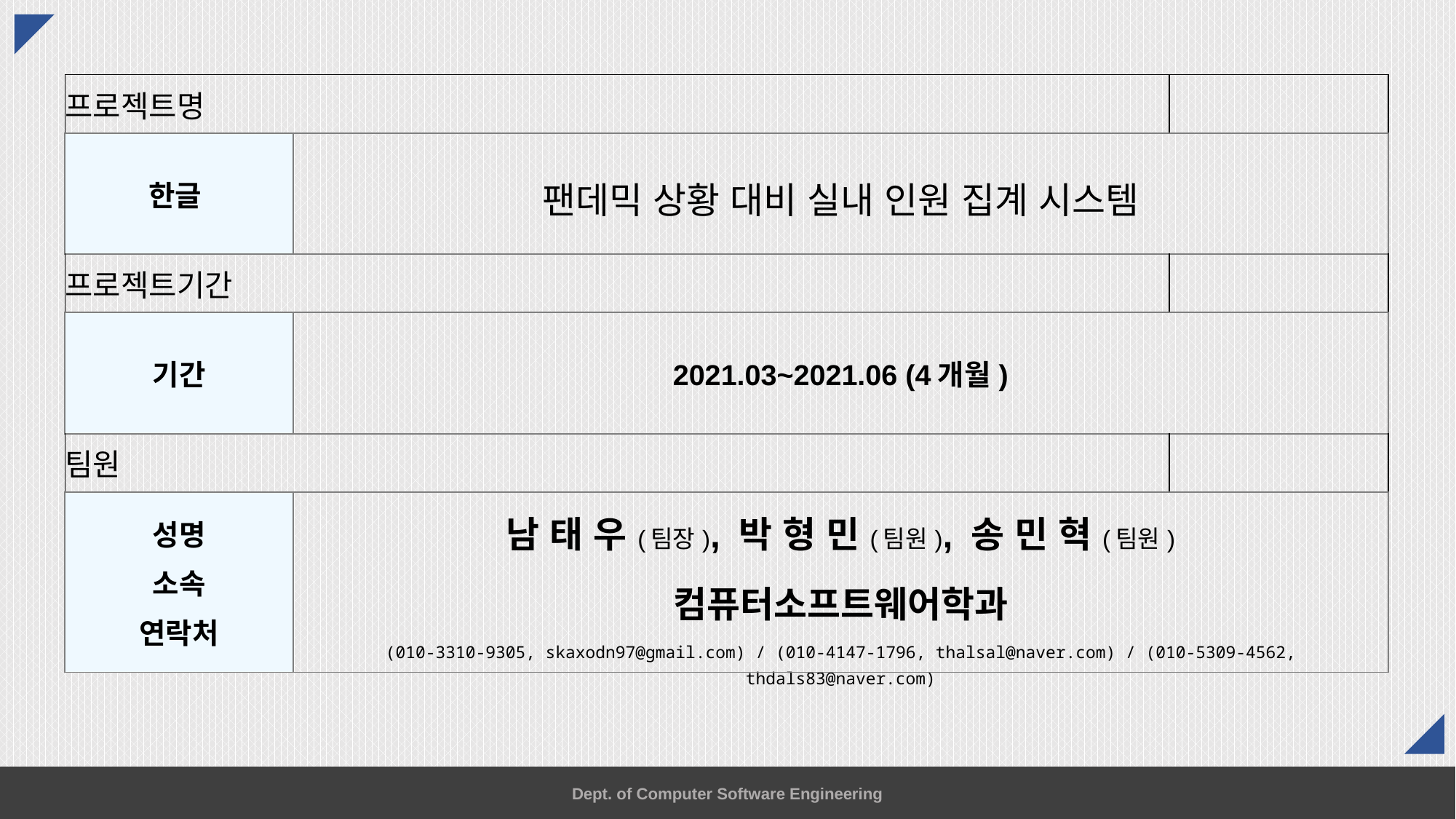

| 프로젝트명 |  |  |
| --- | --- | --- |
| 한글 | 팬데믹 상황 대비 실내 인원 집계 시스템 |  |
| 프로젝트기간 |  |  |
| 기간 | 2021.03~2021.06 (4개월) |  |
| 팀원 |  |  |
| 성명 소속 연락처 | 남 태 우(팀장), 박 형 민(팀원), 송 민 혁(팀원) 컴퓨터소프트웨어학과 (010-3310-9305, skaxodn97@gmail.com) / (010-4147-1796, thalsal@naver.com) / (010-5309-4562, thdals83@naver.com) |  |